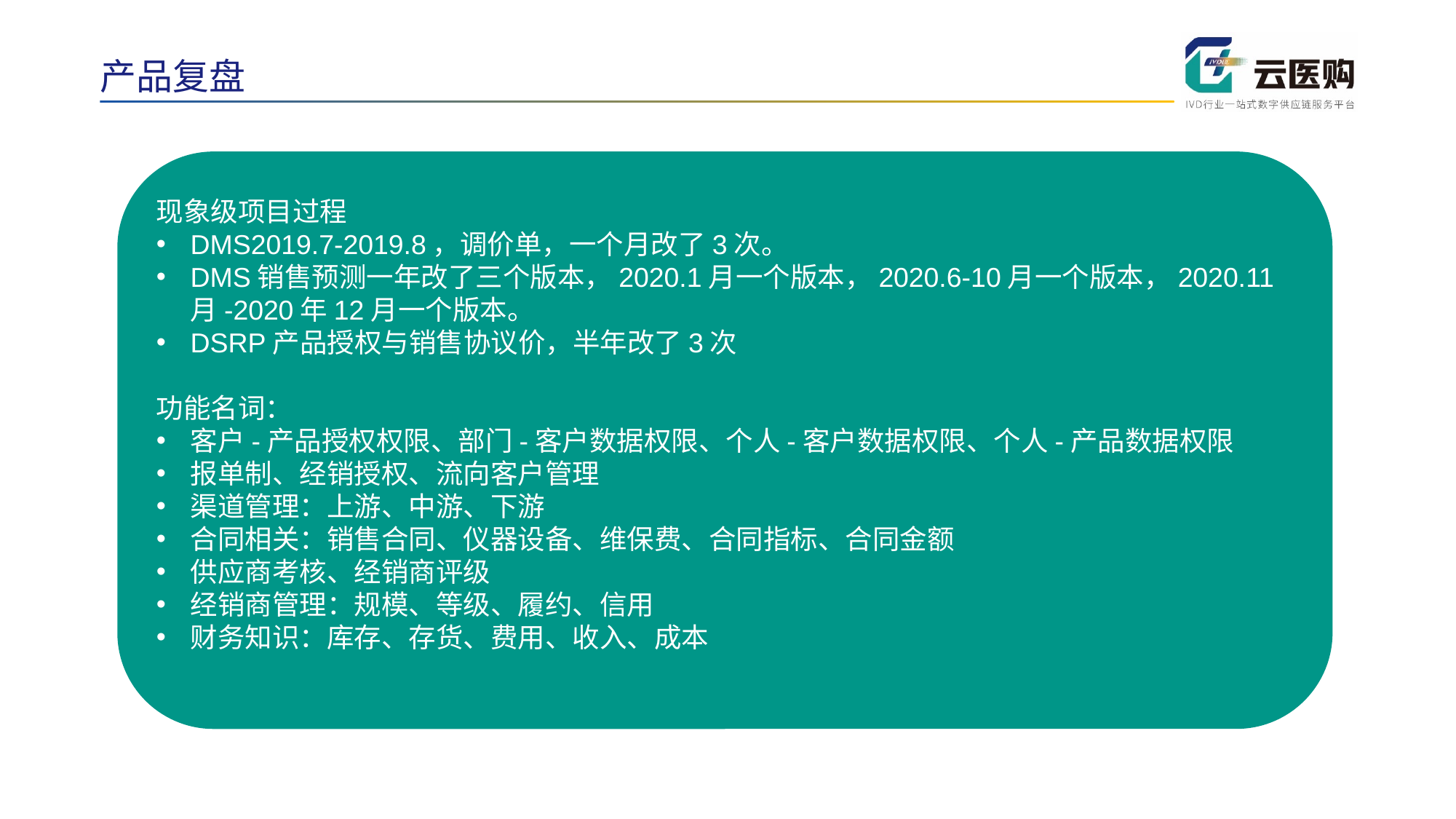

产品复盘
现象级项目过程
DMS2019.7-2019.8，调价单，一个月改了3次。
DMS销售预测一年改了三个版本，2020.1月一个版本，2020.6-10月一个版本，2020.11月-2020年12月一个版本。
DSRP产品授权与销售协议价，半年改了3次

功能名词：
客户-产品授权权限、部门-客户数据权限、个人-客户数据权限、个人-产品数据权限
报单制、经销授权、流向客户管理
渠道管理：上游、中游、下游
合同相关：销售合同、仪器设备、维保费、合同指标、合同金额
供应商考核、经销商评级
经销商管理：规模、等级、履约、信用
财务知识：库存、存货、费用、收入、成本